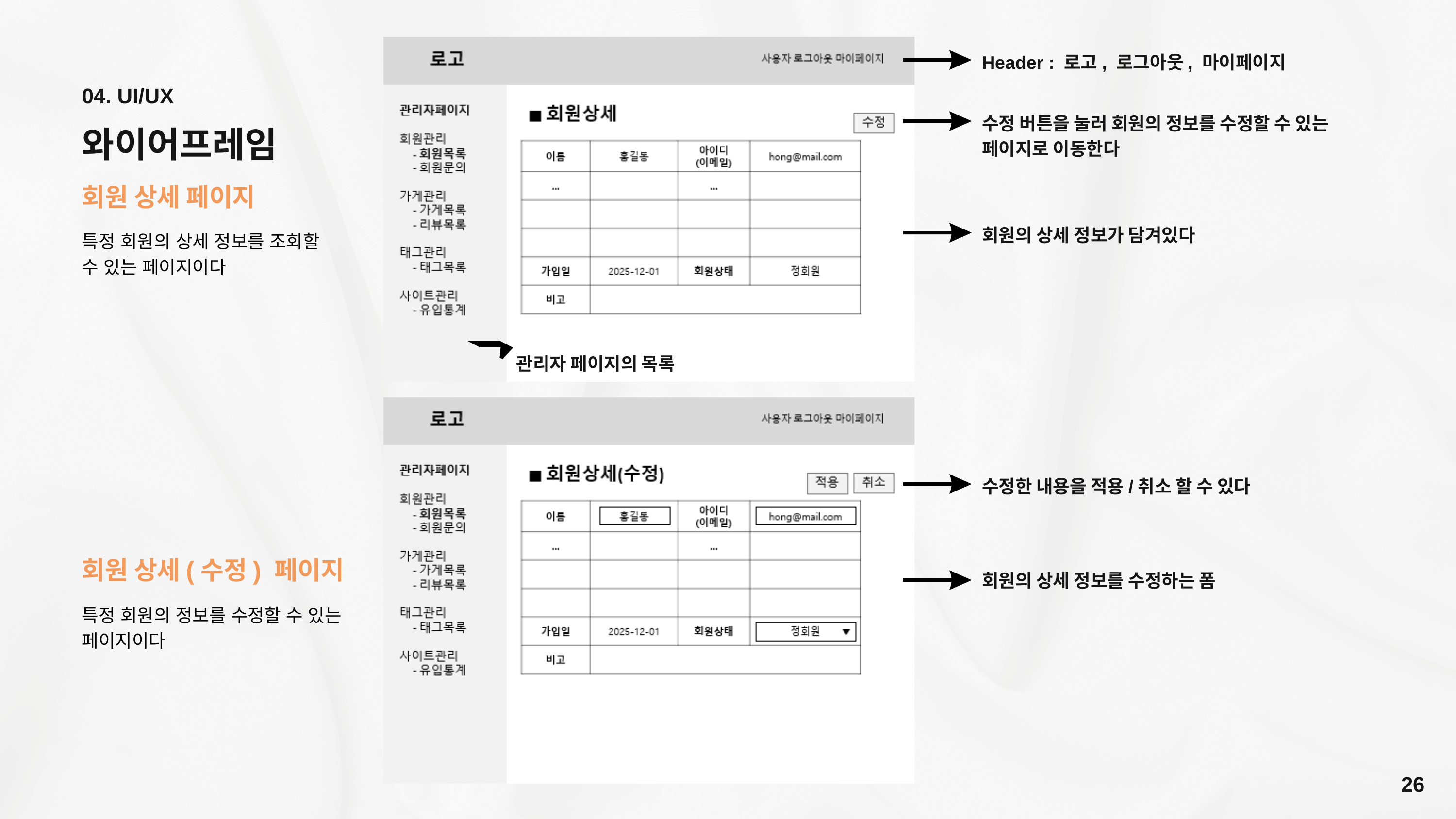

Header : 로고, 로그아웃, 마이페이지

04. UI/UX
수정 버튼을 눌러 회원의 정보를 수정할 수 있는
페이지로 이동한다

와이어프레임
회원 상세 페이지
회원의 상세 정보가 담겨있다

특정 회원의 상세 정보를 조회할
수 있는 페이지이다

관리자 페이지의 목록

수정한 내용을 적용/취소 할 수 있다

회원 상세(수정) 페이지
회원의 상세 정보를 수정하는 폼

특정 회원의 정보를 수정할 수 있는
페이지이다
26